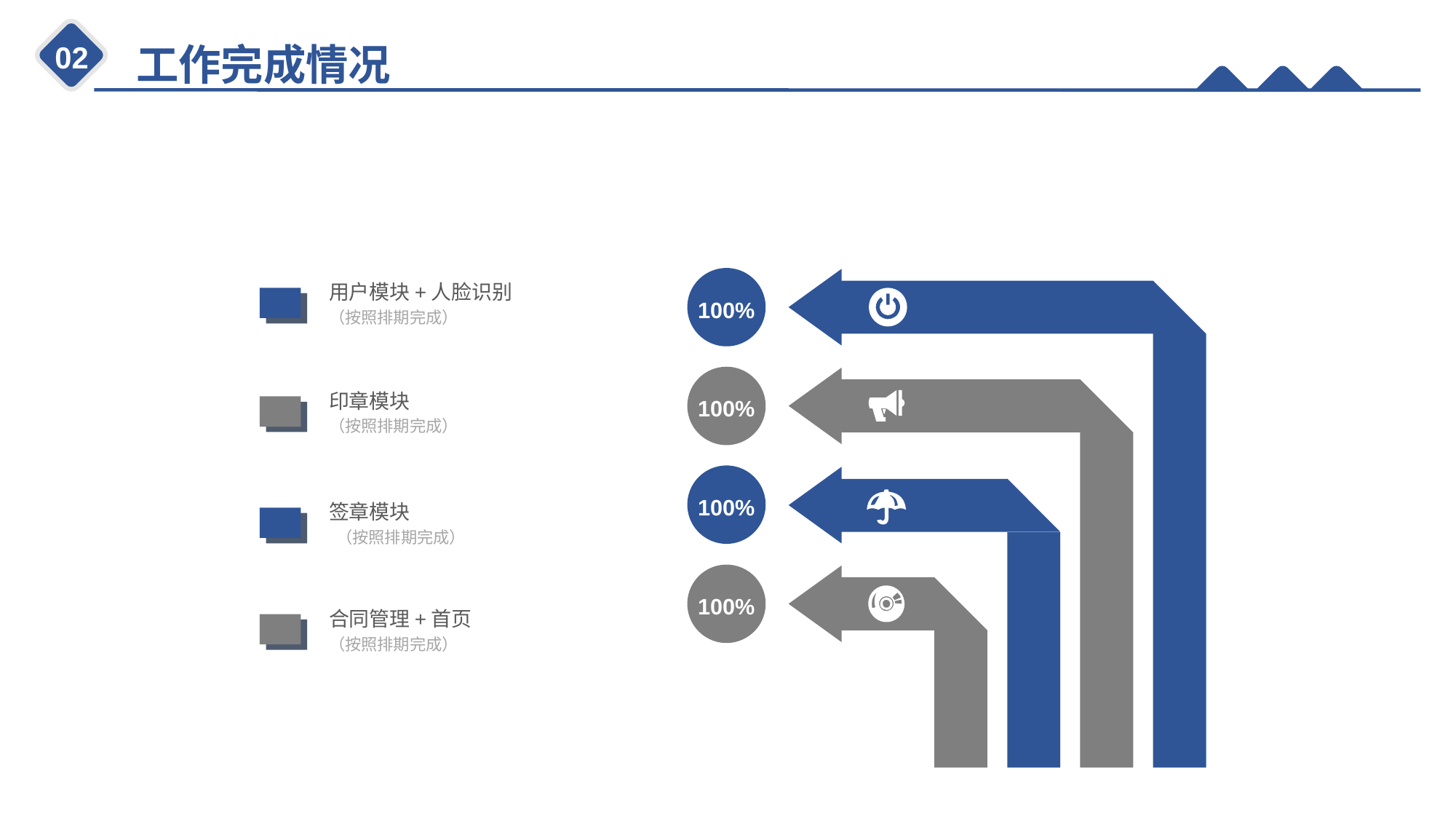

100%

用户模块+人脸识别
（按照排期完成）

100%

印章模块
（按照排期完成）

100%

签章模块
 （按照排期完成）

100%

合同管理+首页
（按照排期完成）